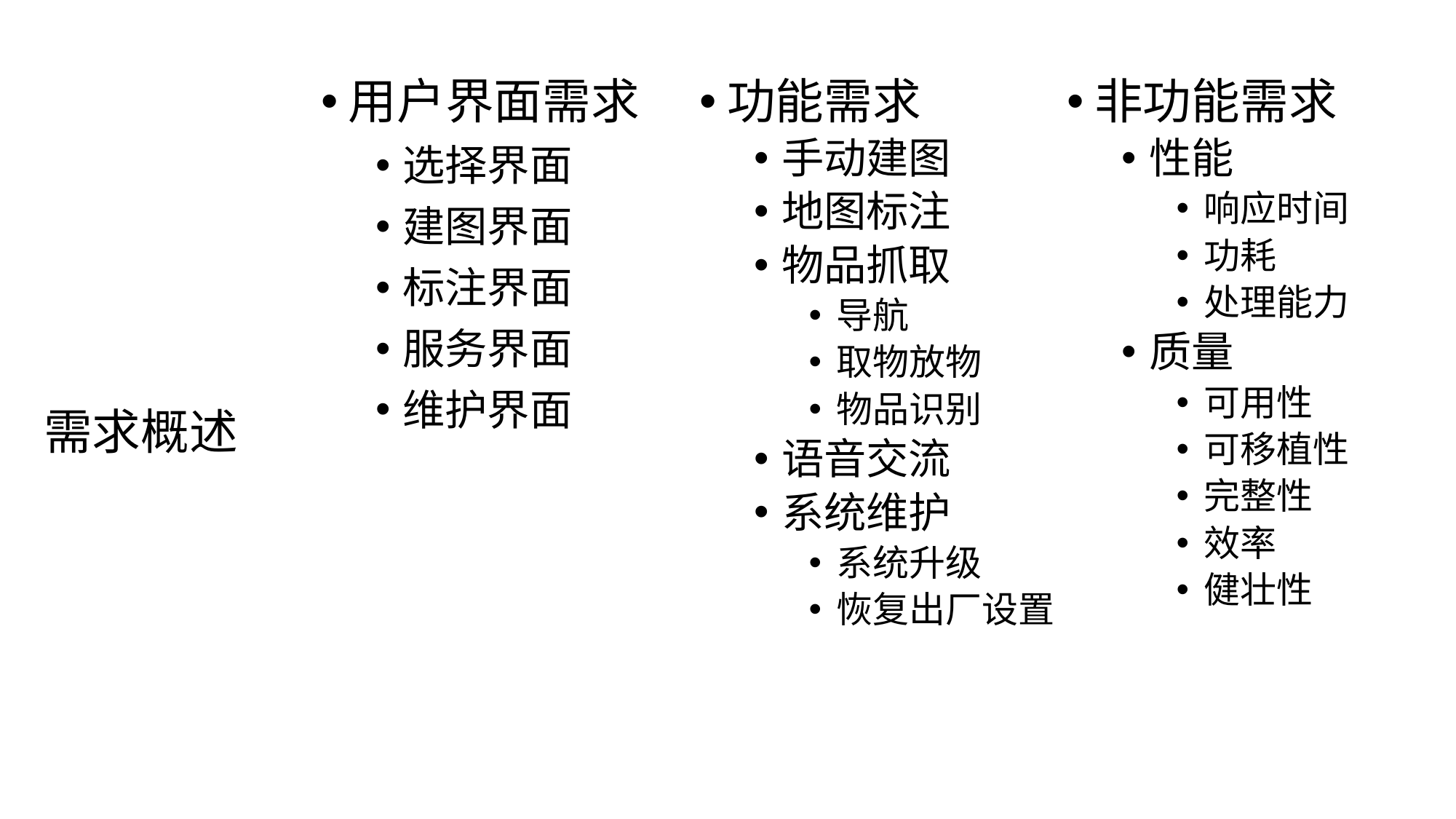

用户界面需求
选择界面
建图界面
标注界面
服务界面
维护界面
功能需求
手动建图
地图标注
物品抓取
导航
取物放物
物品识别
语音交流
系统维护
系统升级
恢复出厂设置
非功能需求
性能
响应时间
功耗
处理能力
质量
可用性
可移植性
完整性
效率
健壮性

# 需求概述